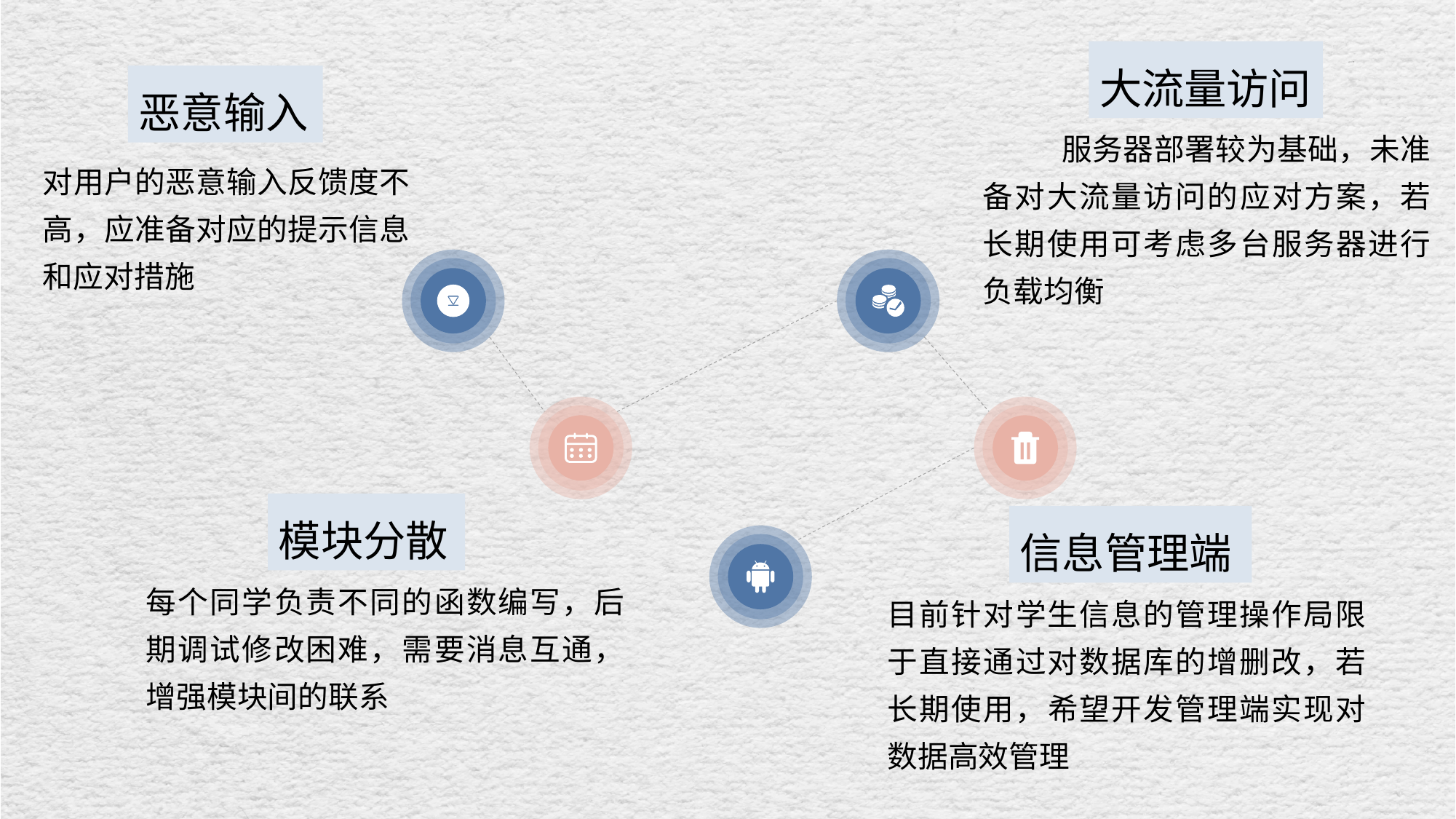

大流量访问
          服务器部署较为基础，未准备对大流量访问的应对方案，若长期使用可考虑多台服务器进行负载均衡
恶意输入
对用户的恶意输入反馈度不高，应准备对应的提示信息和应对措施

模块分散
每个同学负责不同的函数编写，后期调试修改困难，需要消息互通，增强模块间的联系
信息管理端
目前针对学生信息的管理操作局限于直接通过对数据库的增删改，若长期使用，希望开发管理端实现对数据高效管理